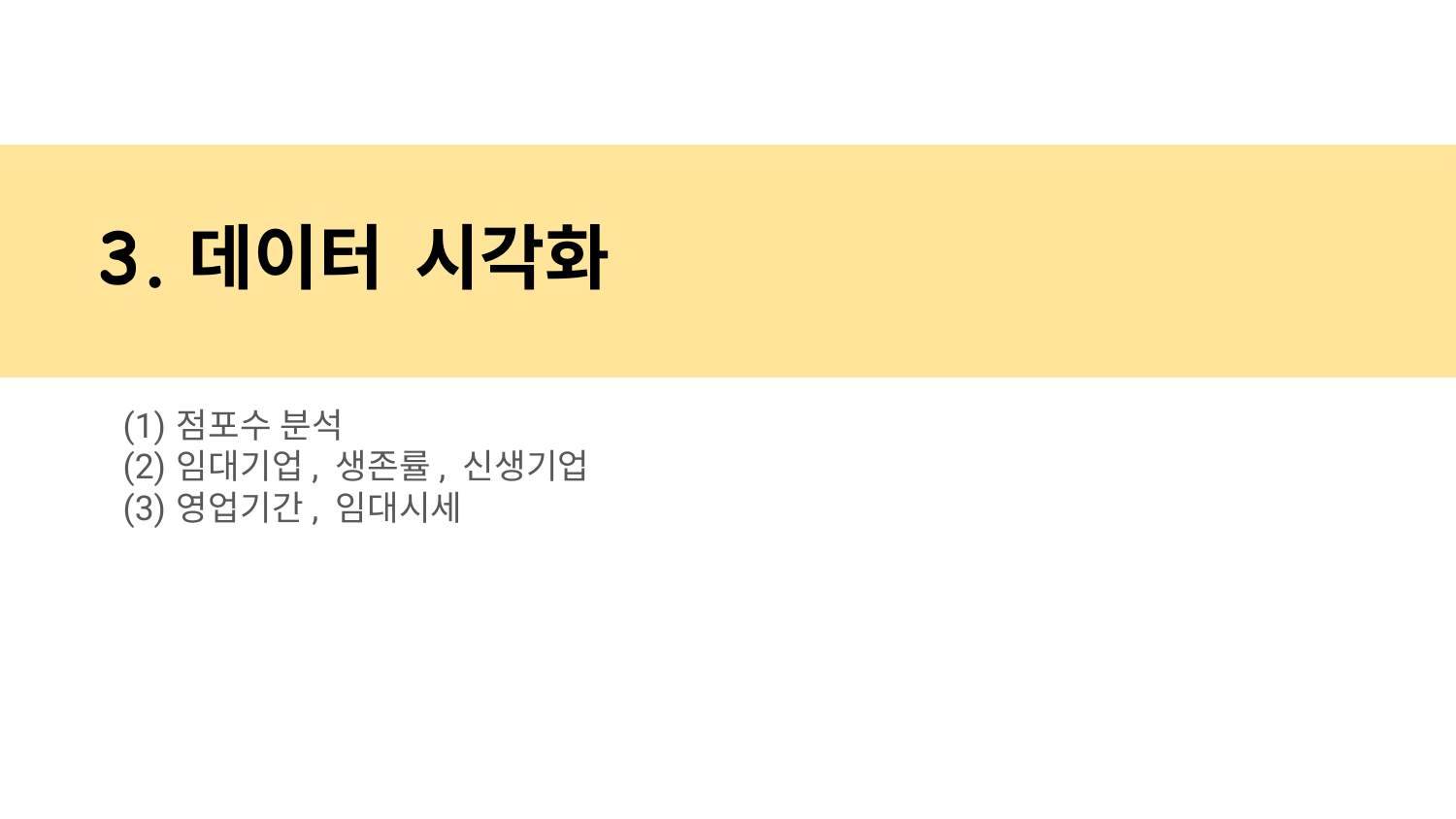

3.데이터 시각화

점포수 분석
임대기업, 생존률, 신생기업
영업기간, 임대시세